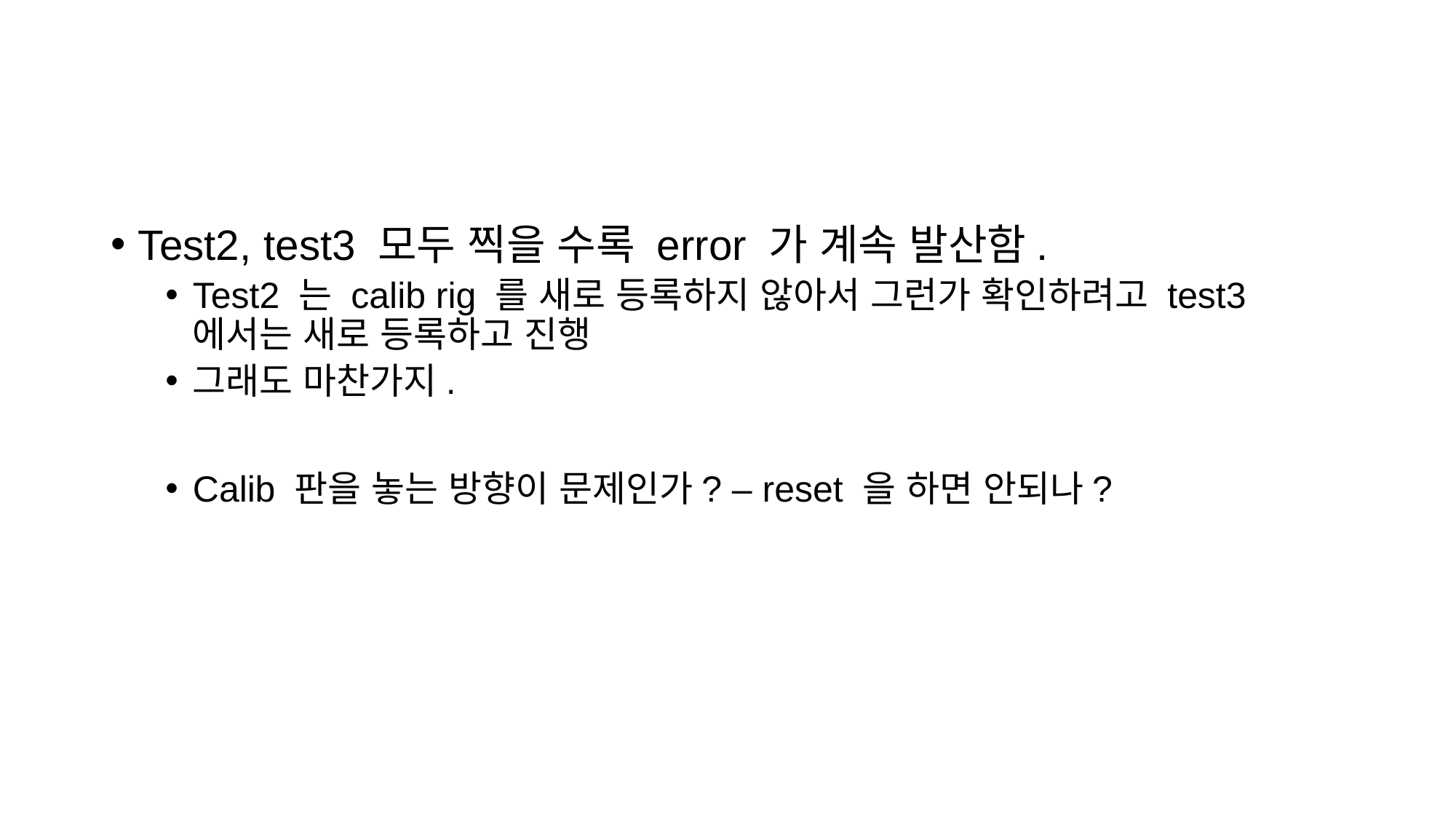

#
Test2, test3 모두 찍을 수록 error 가 계속 발산함.
Test2 는 calib rig 를 새로 등록하지 않아서 그런가 확인하려고 test3 에서는 새로 등록하고 진행
그래도 마찬가지.

Calib 판을 놓는 방향이 문제인가? – reset 을 하면 안되나?